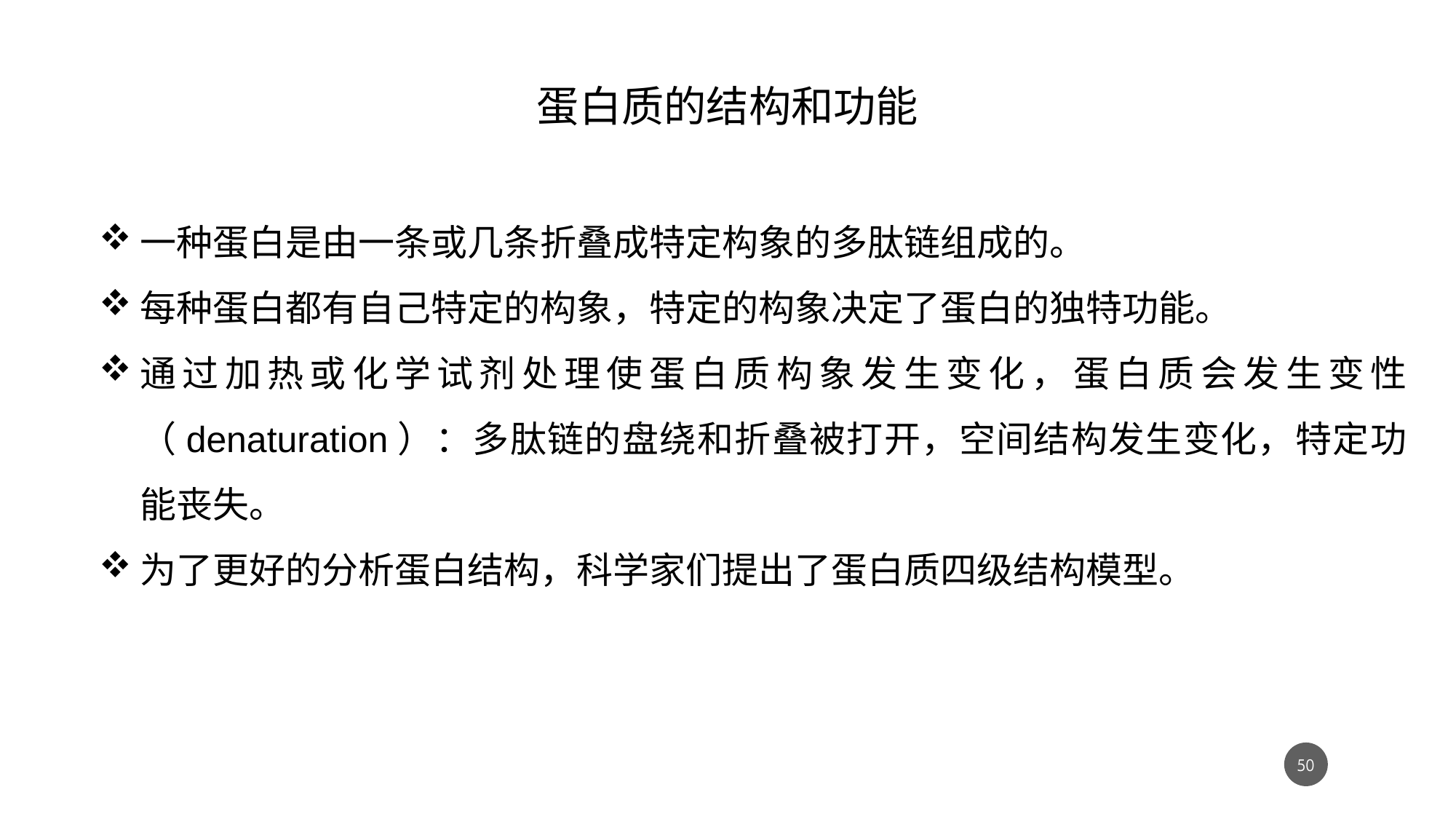

蛋白质的结构和功能
一种蛋白是由一条或几条折叠成特定构象的多肽链组成的。
每种蛋白都有自己特定的构象，特定的构象决定了蛋白的独特功能。
通过加热或化学试剂处理使蛋白质构象发生变化，蛋白质会发生变性（denaturation）：多肽链的盘绕和折叠被打开，空间结构发生变化，特定功能丧失。
为了更好的分析蛋白结构，科学家们提出了蛋白质四级结构模型。
50